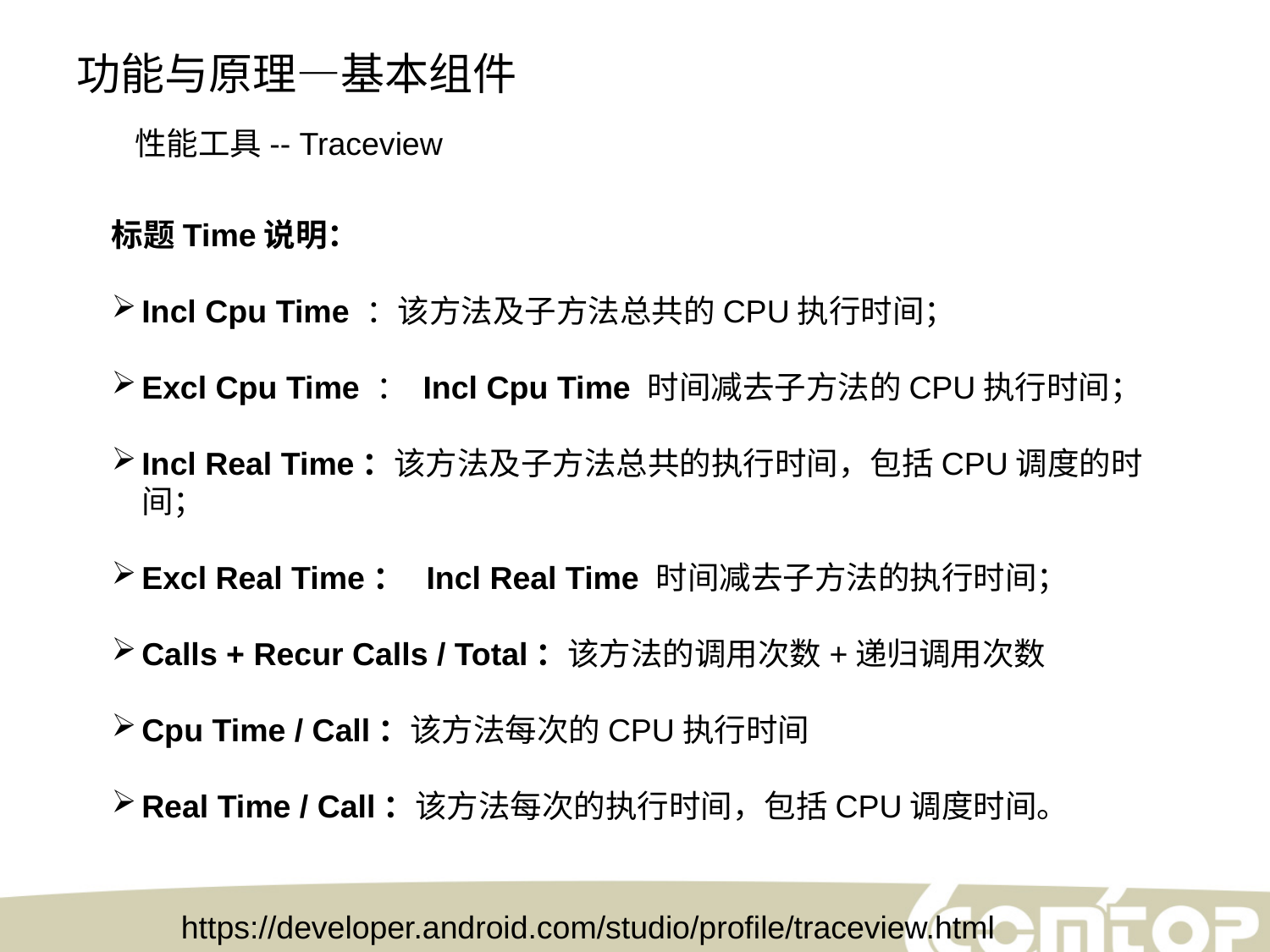

功能与原理—基本组件
性能工具-- Traceview
标题Time说明：

Incl Cpu Time ：该方法及子方法总共的CPU执行时间；

Excl Cpu Time ： Incl Cpu Time 时间减去子方法的CPU执行时间；

Incl Real Time：该方法及子方法总共的执行时间，包括CPU调度的时间；

Excl Real Time：  Incl Real Time 时间减去子方法的执行时间；

Calls + Recur Calls / Total：该方法的调用次数+递归调用次数

Cpu Time / Call：该方法每次的CPU执行时间

Real Time / Call：该方法每次的执行时间，包括CPU调度时间。

https://developer.android.com/studio/profile/traceview.html